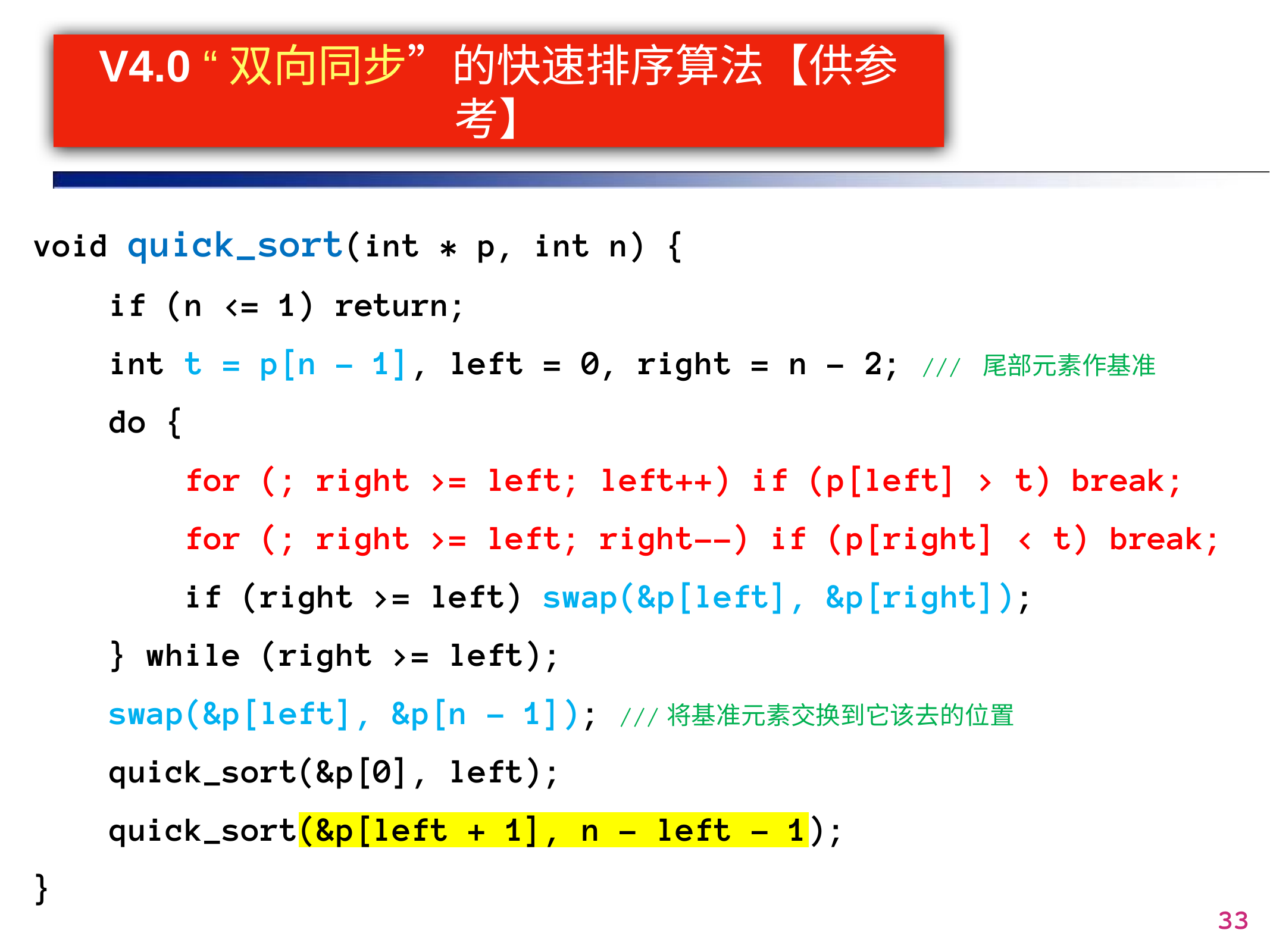

# V4.0 “双向同步”的快速排序算法【供参考】
void quick_sort(int * p, int n) {
    if (n <= 1) return;
    int t = p[n - 1], left = 0, right = n - 2; /// 尾部元素作基准
    do {
        for (; right >= left; left++) if (p[left] > t) break;
        for (; right >= left; right--) if (p[right] < t) break;
        if (right >= left) swap(&p[left], &p[right]);
    } while (right >= left);
    swap(&p[left], &p[n - 1]); ///将基准元素交换到它该去的位置
    quick_sort(&p[0], left);
    quick_sort(&p[left + 1], n - left - 1);
}
33